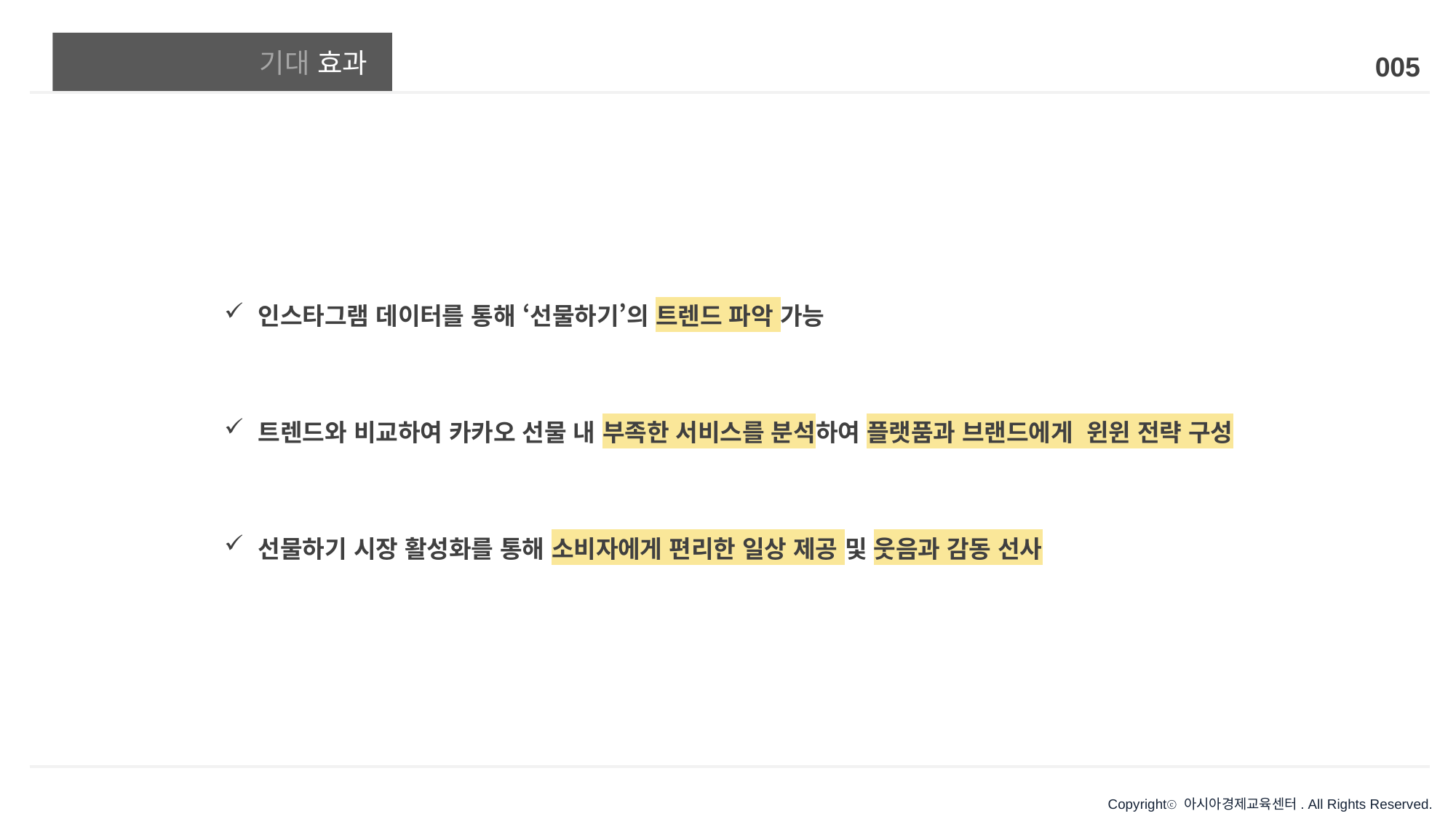

# 기대 효과
005
인스타그램 데이터를 통해 ‘선물하기’의 트렌드 파악 가능

트렌드와 비교하여 카카오 선물 내 부족한 서비스를 분석하여 플랫품과 브랜드에게  윈윈 전략 구성

선물하기 시장 활성화를 통해 소비자에게 편리한 일상 제공 및 웃음과 감동 선사